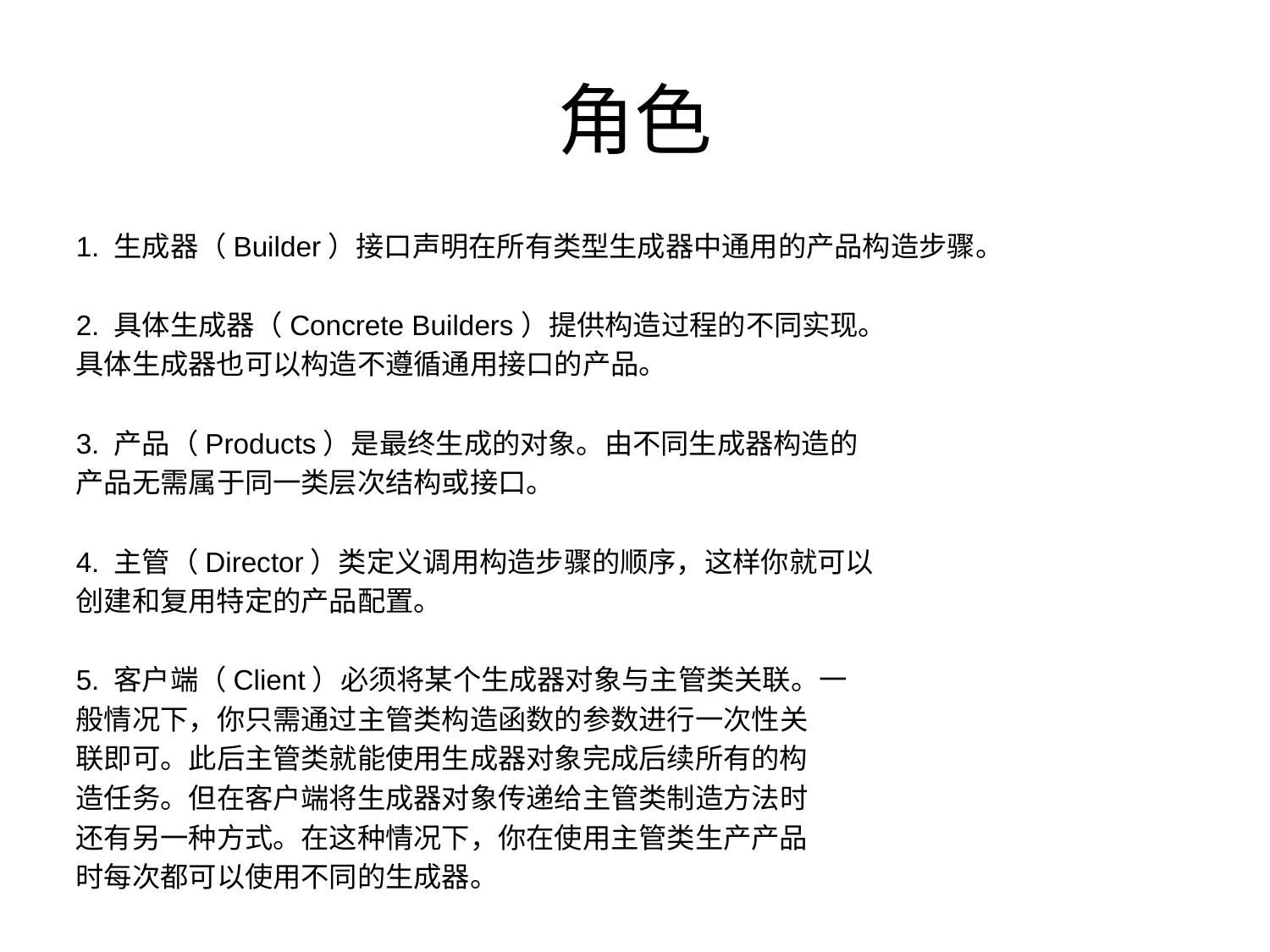

# 角色
1. 生成器（Builder）接口声明在所有类型生成器中通用的产品构造步骤。

2. 具体生成器（Concrete Builders）提供构造过程的不同实现。
具体生成器也可以构造不遵循通用接口的产品。

3. 产品（Products）是最终生成的对象。由不同生成器构造的
产品无需属于同一类层次结构或接口。

4. 主管（Director）类定义调用构造步骤的顺序，这样你就可以
创建和复用特定的产品配置。

5. 客户端（Client）必须将某个生成器对象与主管类关联。一
般情况下，你只需通过主管类构造函数的参数进行一次性关
联即可。此后主管类就能使用生成器对象完成后续所有的构
造任务。但在客户端将生成器对象传递给主管类制造方法时
还有另一种方式。在这种情况下，你在使用主管类生产产品
时每次都可以使用不同的生成器。